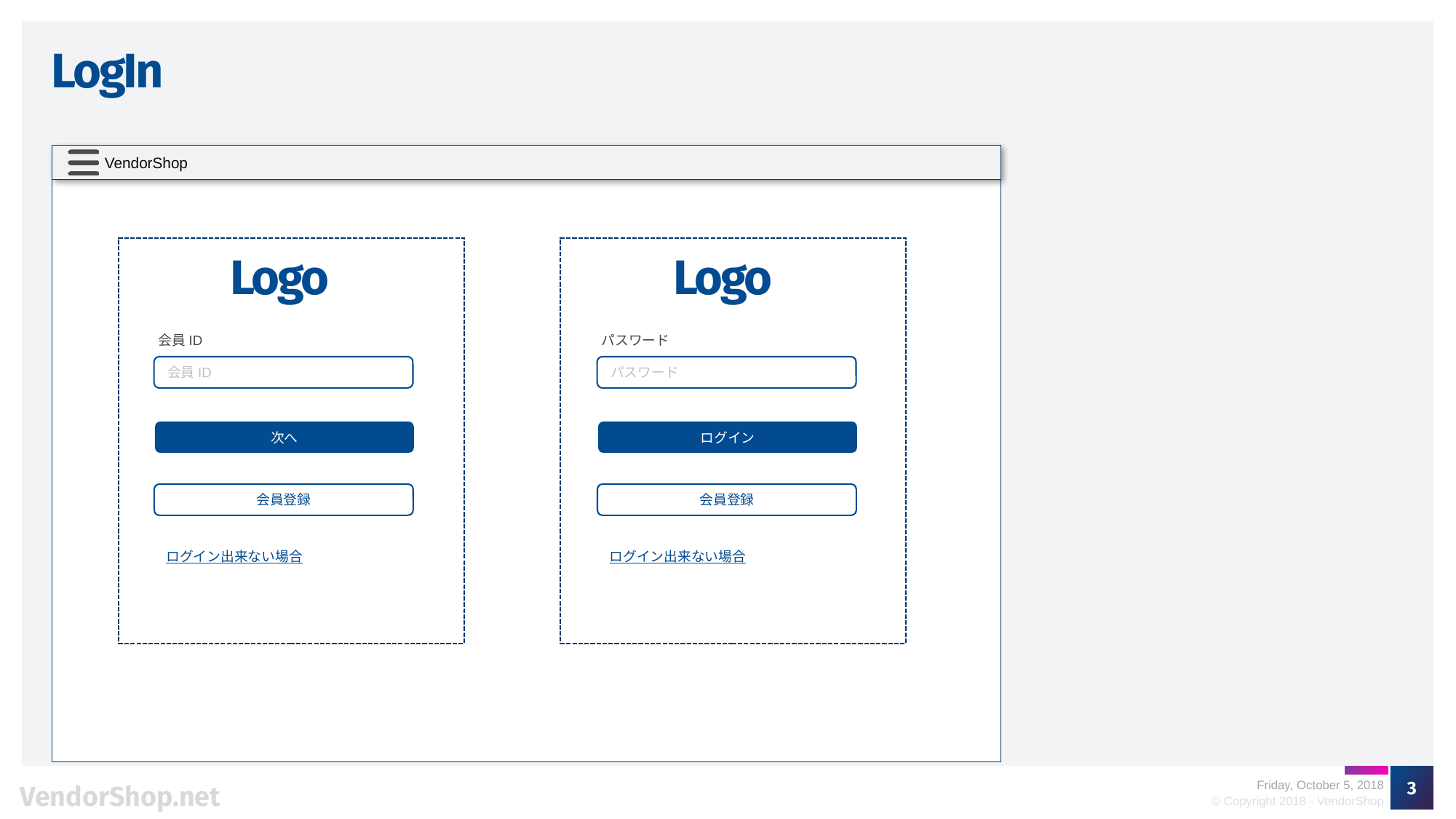

# LogIn

Logo
Logo
会員ID

会員ID
パスワード

パスワード
次へ
ログイン
会員登録
会員登録
ログイン出来ない場合
ログイン出来ない場合
3
Friday, October 5, 2018
© Copyright 2018 - VendorShop